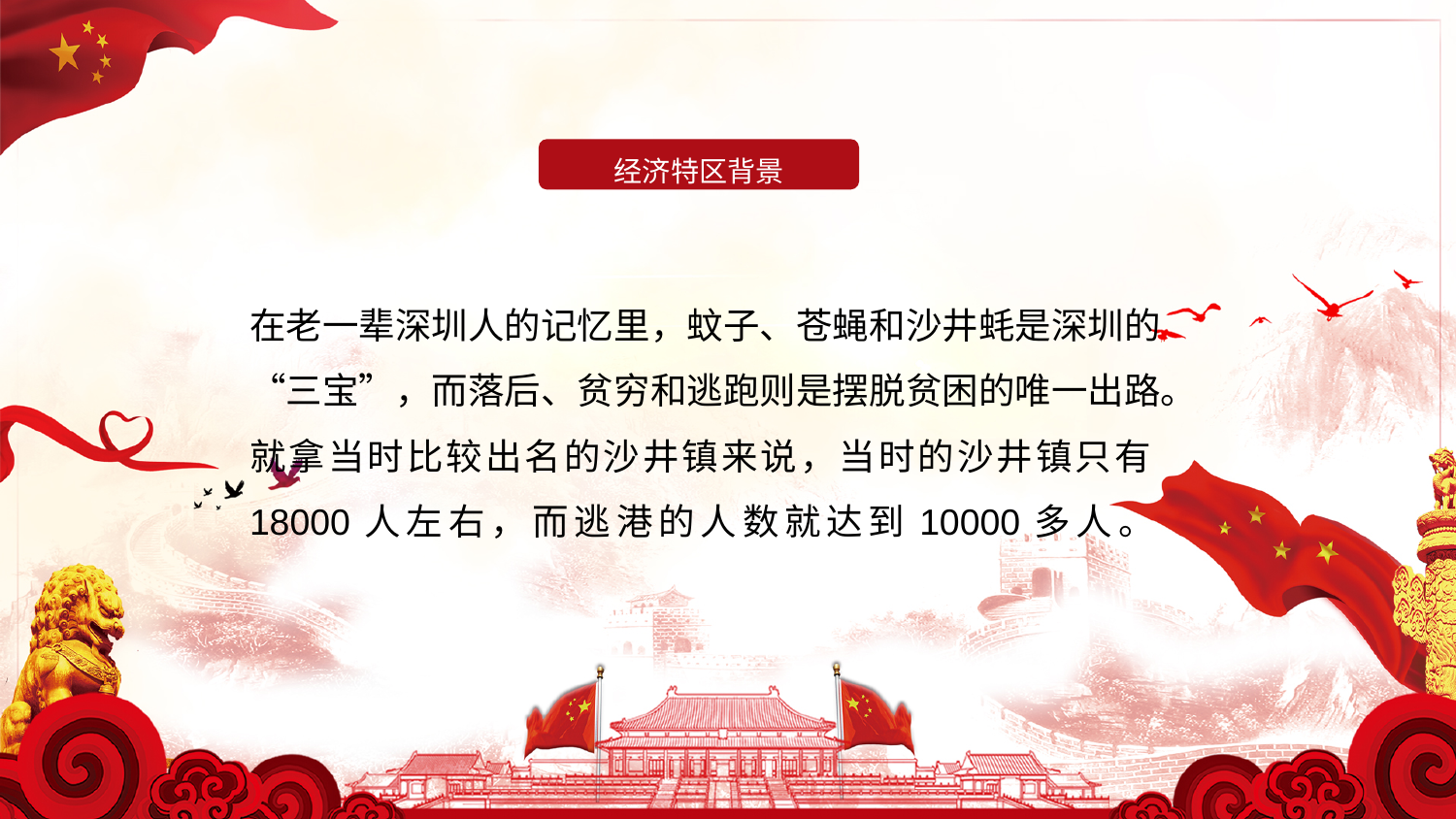

经济特区背景

在老一辈深圳人的记忆里，蚊子、苍蝇和沙井蚝是深圳的“三宝”，而落后、贫穷和逃跑则是摆脱贫困的唯一出路。就拿当时比较出名的沙井镇来说，当时的沙井镇只有18000人左右，而逃港的人数就达到10000多人。